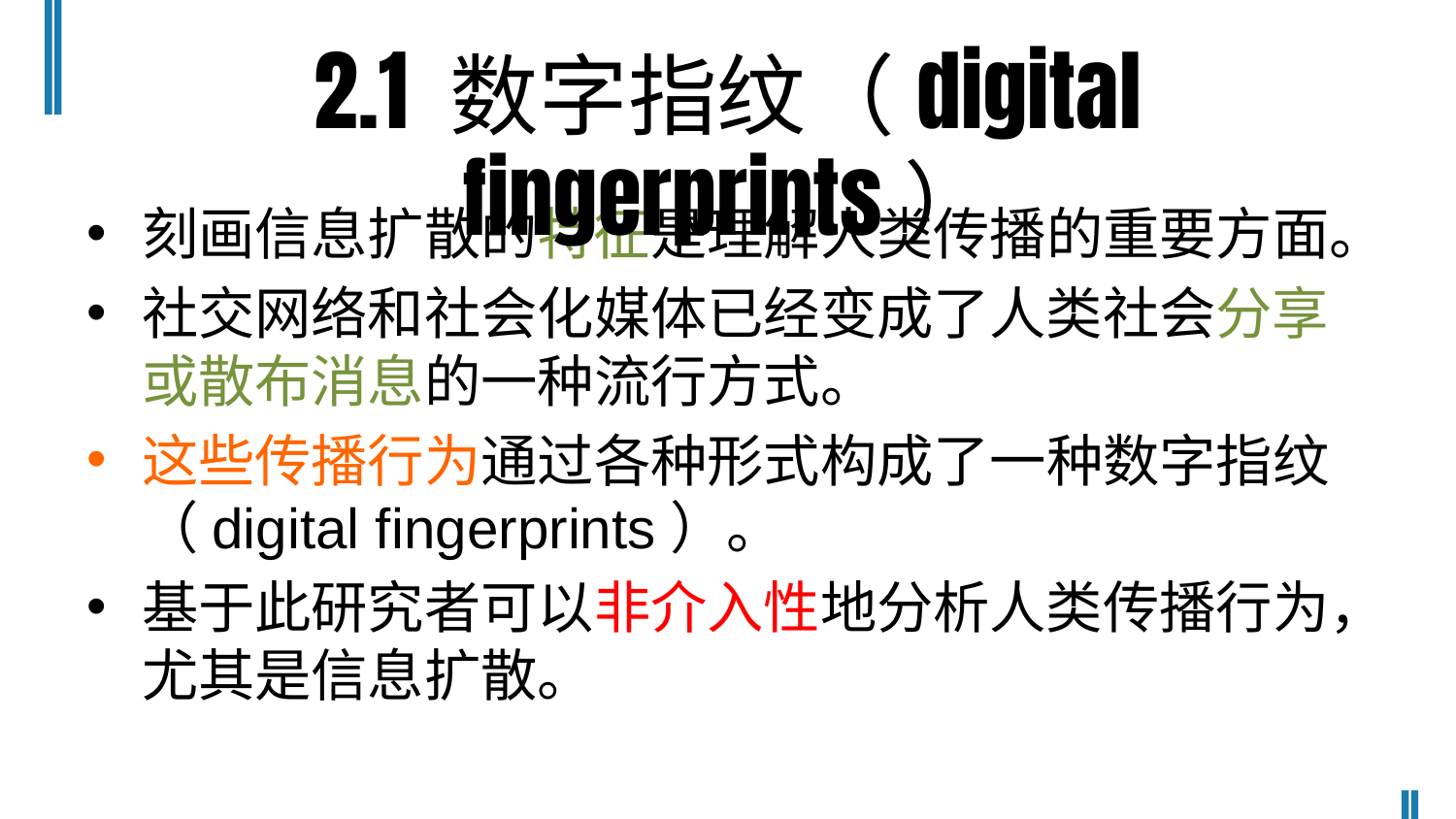

# 2.1 数字指纹（digital fingerprints）
刻画信息扩散的特征是理解人类传播的重要方面。
社交网络和社会化媒体已经变成了人类社会分享或散布消息的一种流行方式。
这些传播行为通过各种形式构成了一种数字指纹（digital fingerprints）。
基于此研究者可以非介入性地分析人类传播行为，尤其是信息扩散。